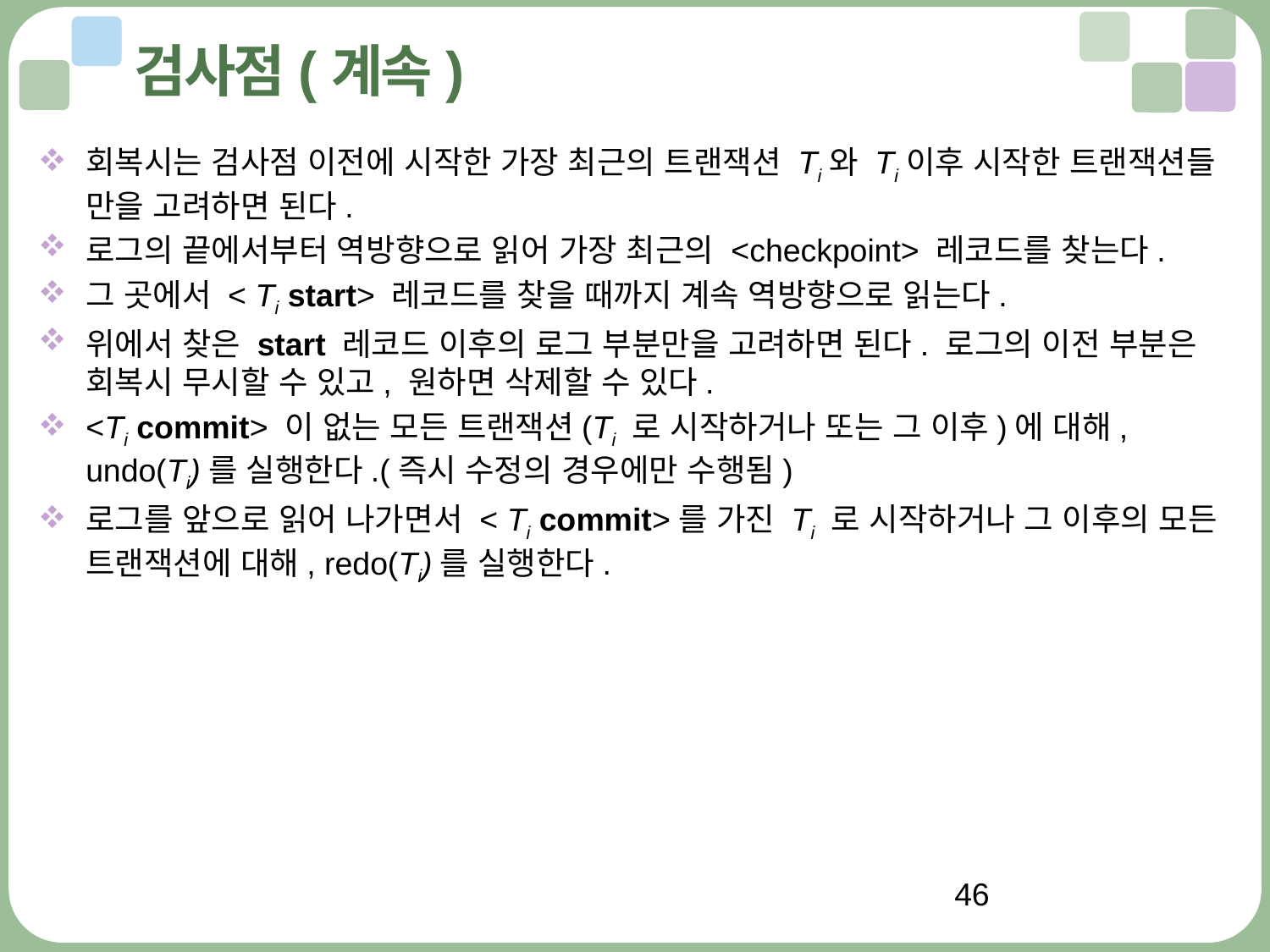

# 검사점(계속)
회복시는 검사점 이전에 시작한 가장 최근의 트랜잭션 Ti와 Ti이후 시작한 트랜잭션들 만을 고려하면 된다.
로그의 끝에서부터 역방향으로 읽어 가장 최근의 <checkpoint> 레코드를 찾는다.
그 곳에서 < Ti start> 레코드를 찾을 때까지 계속 역방향으로 읽는다.
위에서 찾은 start 레코드 이후의 로그 부분만을 고려하면 된다. 로그의 이전 부분은 회복시 무시할 수 있고, 원하면 삭제할 수 있다.
<Ti commit> 이 없는 모든 트랜잭션(Ti 로 시작하거나 또는 그 이후)에 대해, undo(Ti)를 실행한다.(즉시 수정의 경우에만 수행됨)
로그를 앞으로 읽어 나가면서 < Ti commit>를 가진 Ti 로 시작하거나 그 이후의 모든 트랜잭션에 대해, redo(Ti)를 실행한다.
46